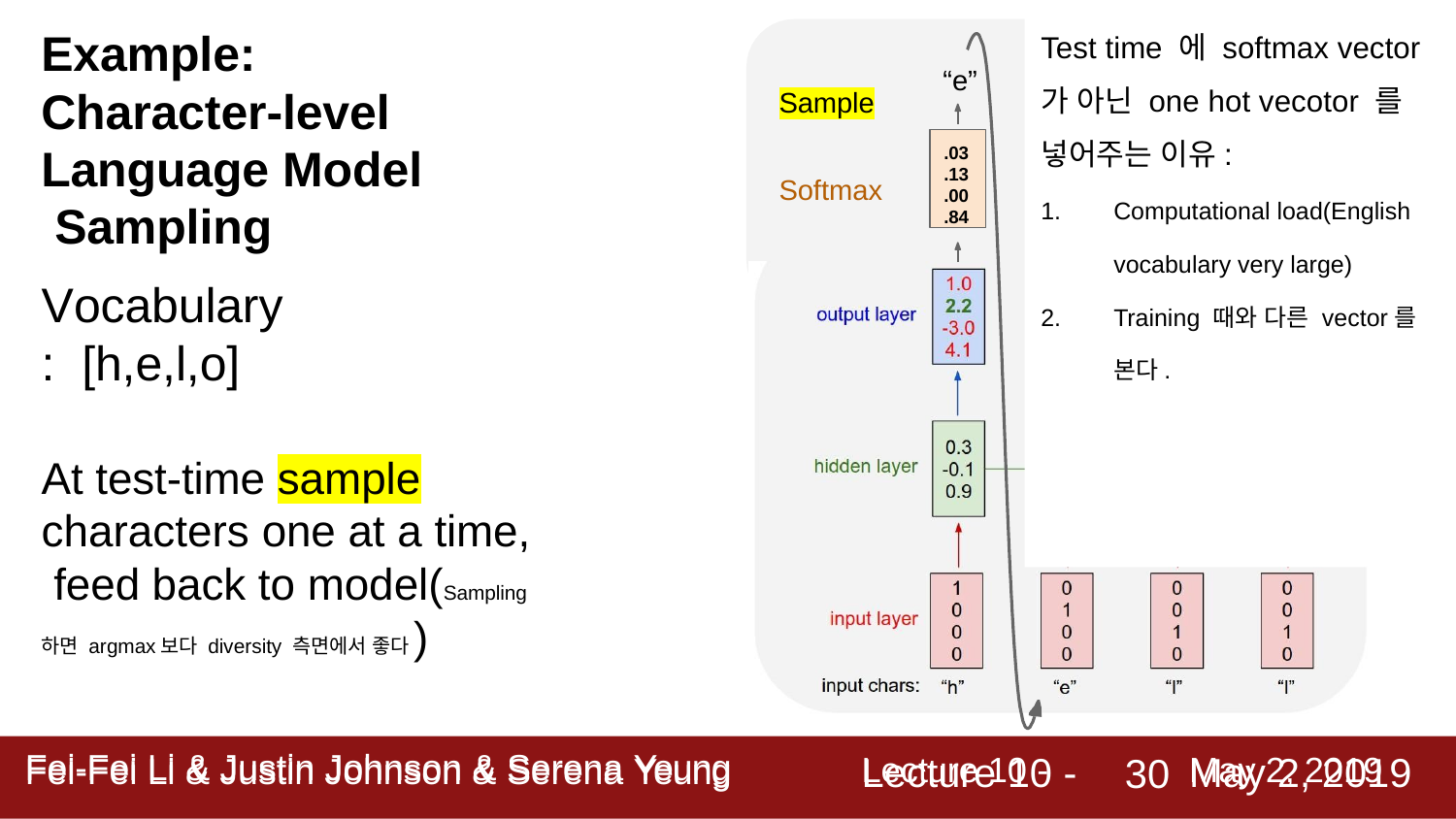

Test time 에 softmax vector가 아닌 one hot vecotor 를 넣어주는 이유:
Computational load(English vocabulary very large)
Training 때와 다른 vector를 본다.
# Example:  Character-level  Language Model  Sampling

“e”
“l”

.25
.20
.05
.50
“l”	“o”

.11	.11
.17	.02
.68	.08
.03	.79
Sample

.03
.13
.00
.84

Softmax

Vocabulary:  [h,e,l,o]

At test-time sample  characters one at a time,  feed back to model(Sampling 하면 argmax보다 diversity 측면에서 좋다)

Lecture 10 -
May 2, 2019
Fei-Fei Li & Justin Johnson & Serena Yeung
30
Fei-Fei Li & Justin Johnson & Serena Yeung	Lecture 10 -	May 2, 2019